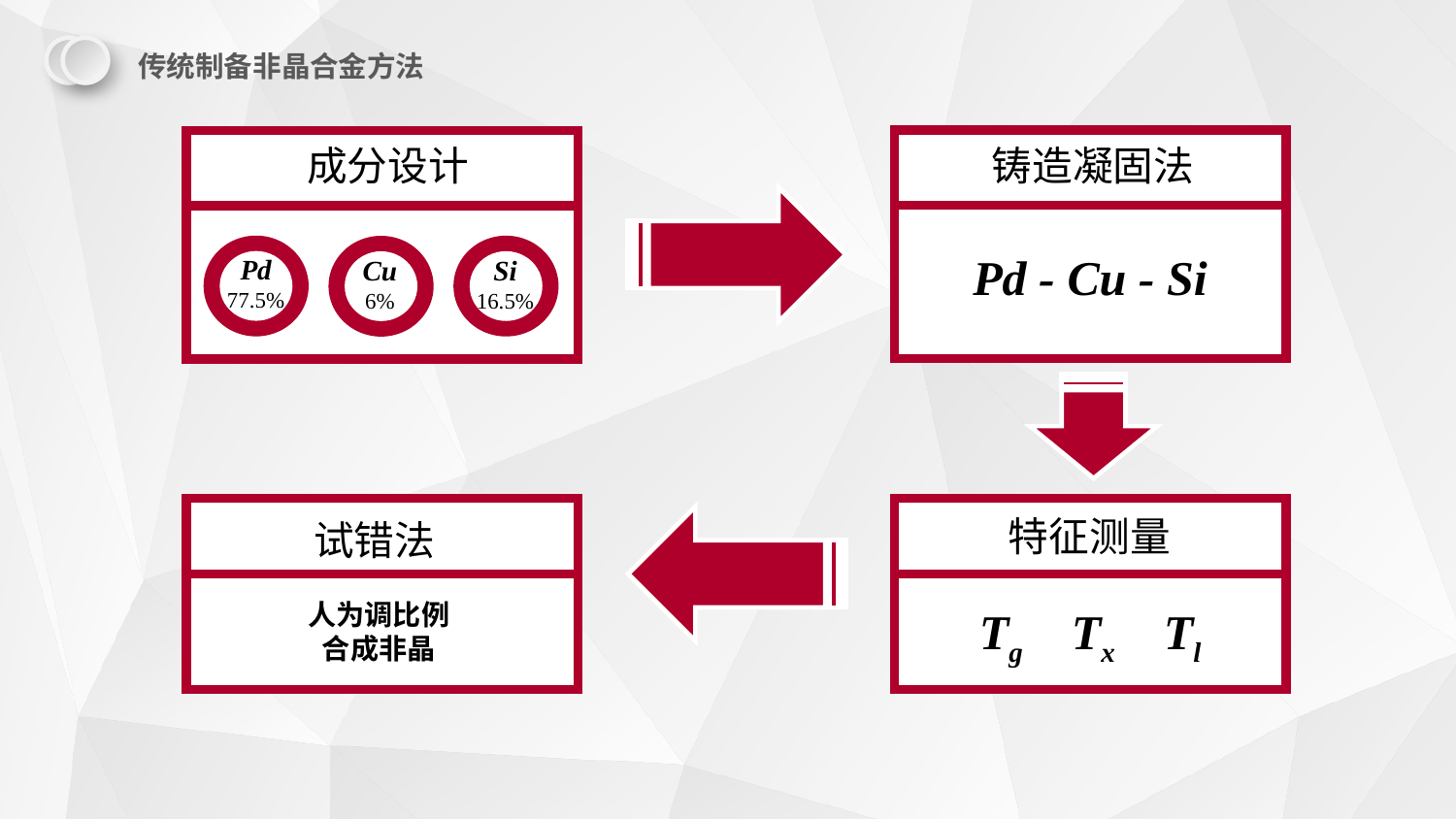

传统制备非晶合金方法

铸造凝固法
Pd - Cu - Si

成分设计

Pd
77.5%
Cu
6%
Si
16.5%

特征测量

试错法
人为调比例
合成非晶
Tg    Tx    Tl